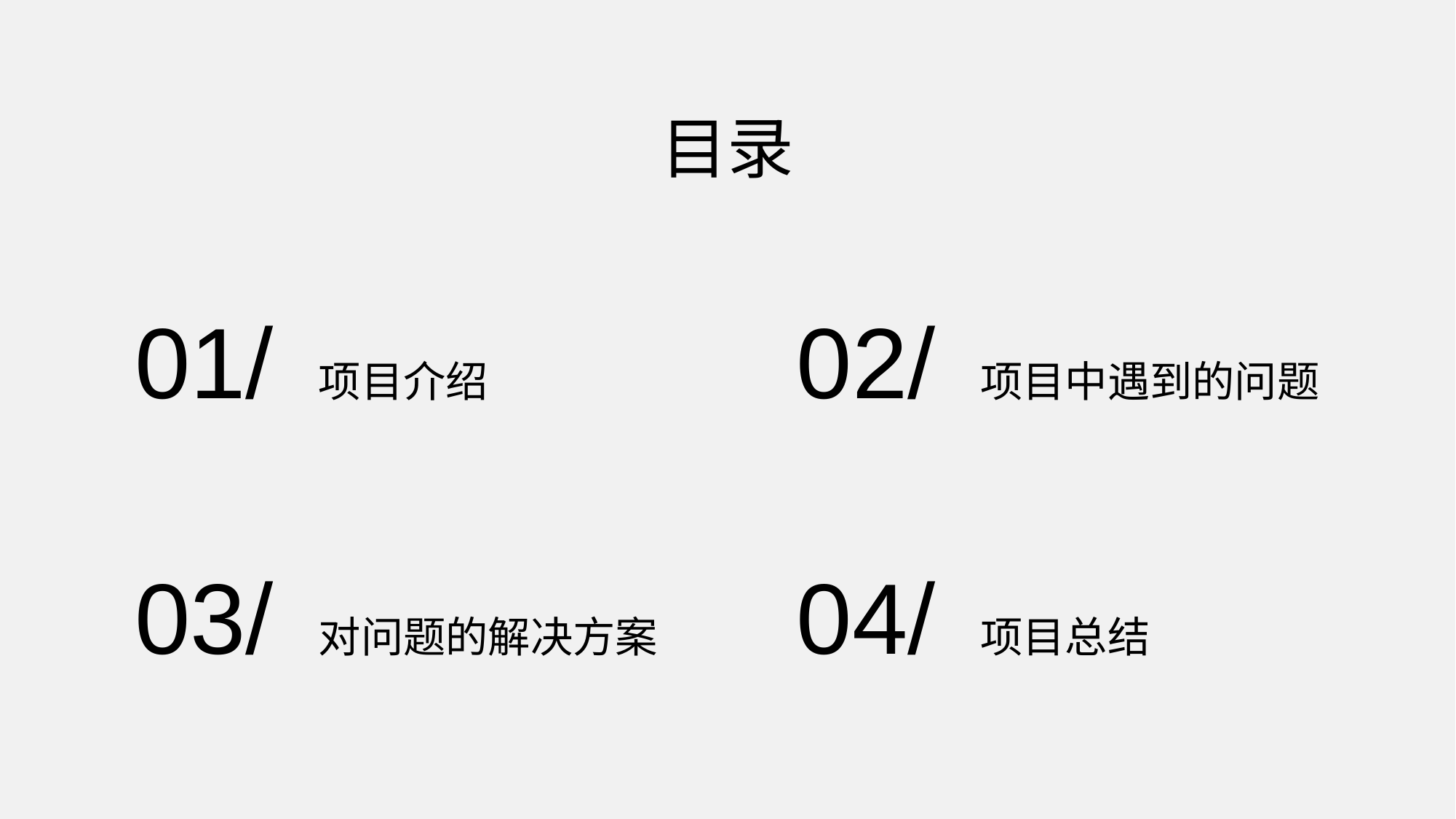

目录
01/
02/
项目介绍
项目中遇到的问题
03/
04/
对问题的解决方案
项目总结